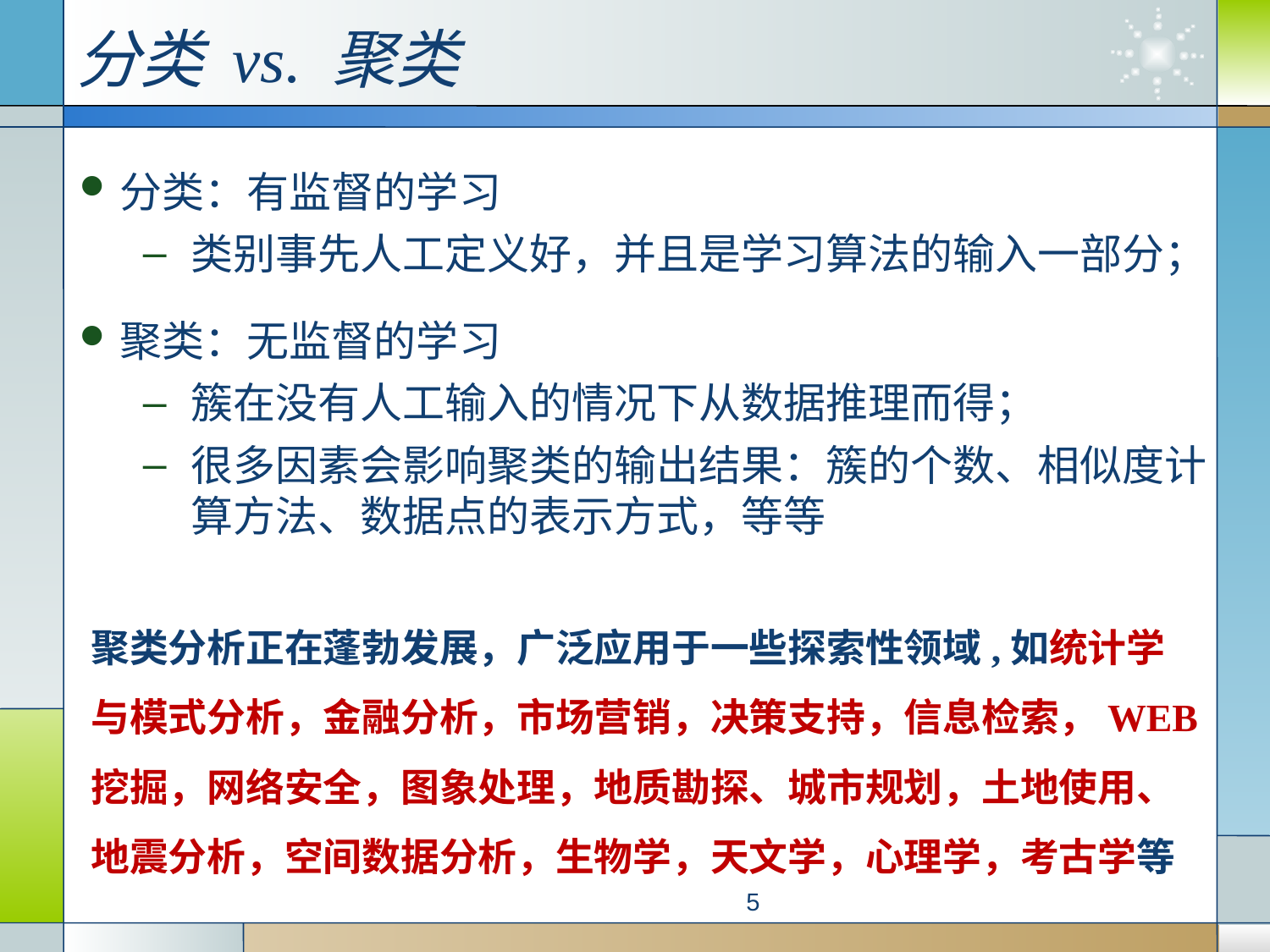

分类 vs. 聚类

分类：有监督的学习
类别事先人工定义好，并且是学习算法的输入一部分；

聚类：无监督的学习
簇在没有人工输入的情况下从数据推理而得；
很多因素会影响聚类的输出结果：簇的个数、相似度计算方法、数据点的表示方式，等等

聚类分析正在蓬勃发展，广泛应用于一些探索性领域,如统计学与模式分析，金融分析，市场营销，决策支持，信息检索，WEB挖掘，网络安全，图象处理，地质勘探、城市规划，土地使用、地震分析，空间数据分析，生物学，天文学，心理学，考古学等
5